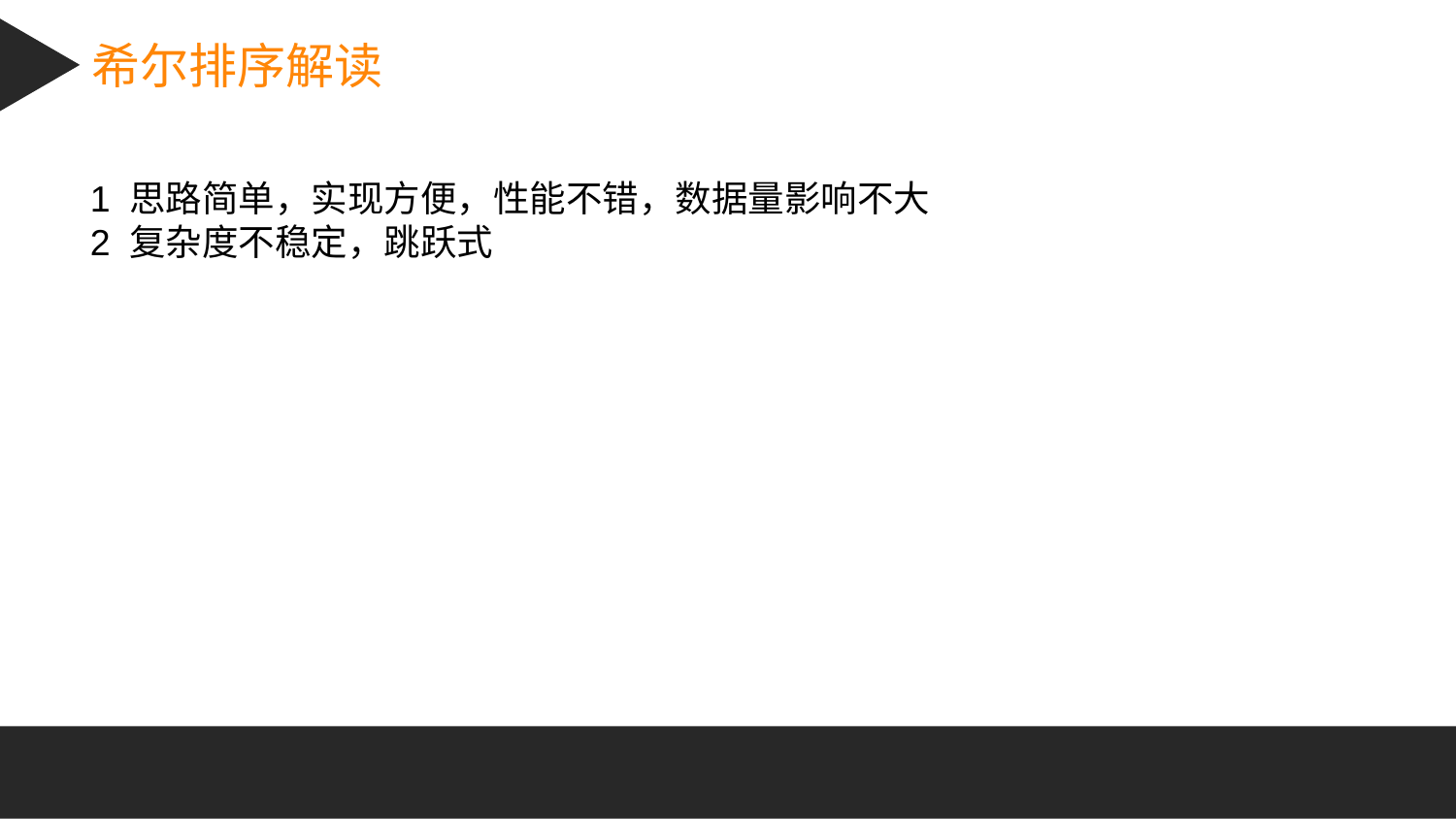

希尔排序解读
1 思路简单，实现方便，性能不错，数据量影响不大
2 复杂度不稳定，跳跃式